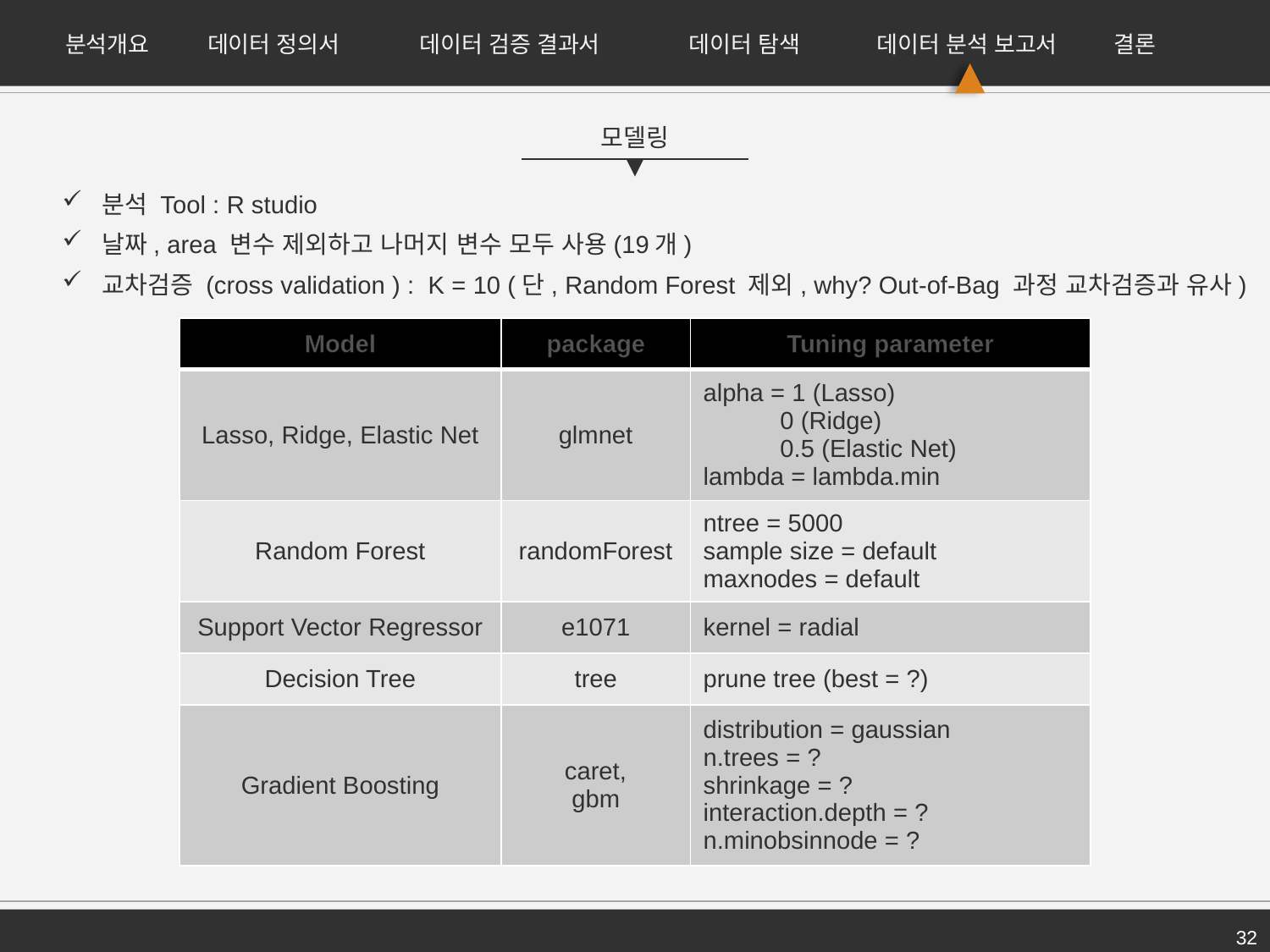

분석개요
데이터 정의서
데이터 검증 결과서
데이터 탐색
데이터 분석 보고서
결론

모델링

분석 Tool : R studio

날짜, area 변수 제외하고 나머지 변수 모두 사용(19개)

교차검증 (cross validation ) :  K = 10 (단, Random Forest 제외, why? Out-of-Bag 과정 교차검증과 유사)
| Model | package | Tuning parameter |
| --- | --- | --- |
| Lasso, Ridge, Elastic Net | glmnet | alpha = 1 (Lasso) 0 (Ridge) 0.5 (Elastic Net) lambda = lambda.min |
| Random Forest | randomForest | ntree = 5000 sample size = default maxnodes = default |
| Support Vector Regressor | e1071 | kernel = radial |
| Decision Tree | tree | prune tree (best = ?) |
| Gradient Boosting | caret, gbm | distribution = gaussian n.trees = ? shrinkage = ? interaction.depth = ? n.minobsinnode = ? |

32